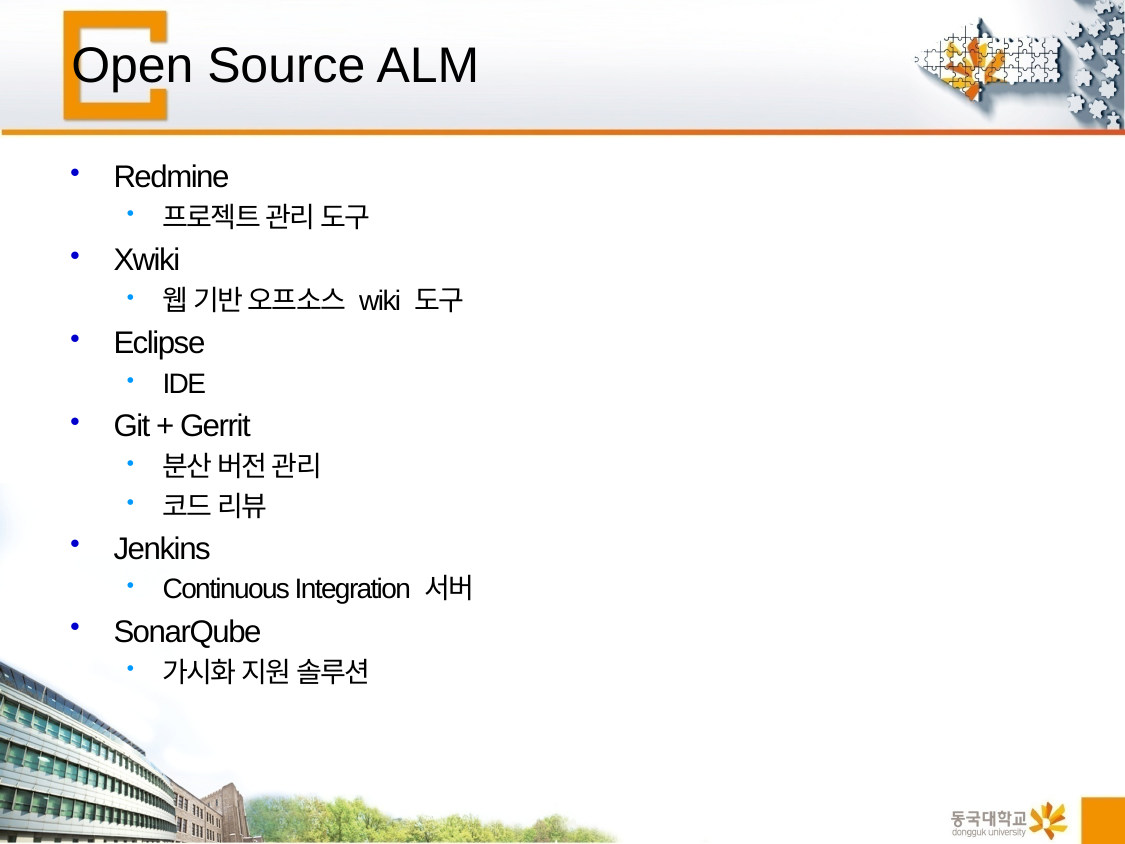

# Open Source ALM
Redmine
프로젝트 관리 도구
Xwiki
웹 기반 오프소스 wiki 도구
Eclipse
IDE
Git + Gerrit
분산 버전 관리
코드 리뷰
Jenkins
Continuous Integration 서버
SonarQube
가시화 지원 솔루션